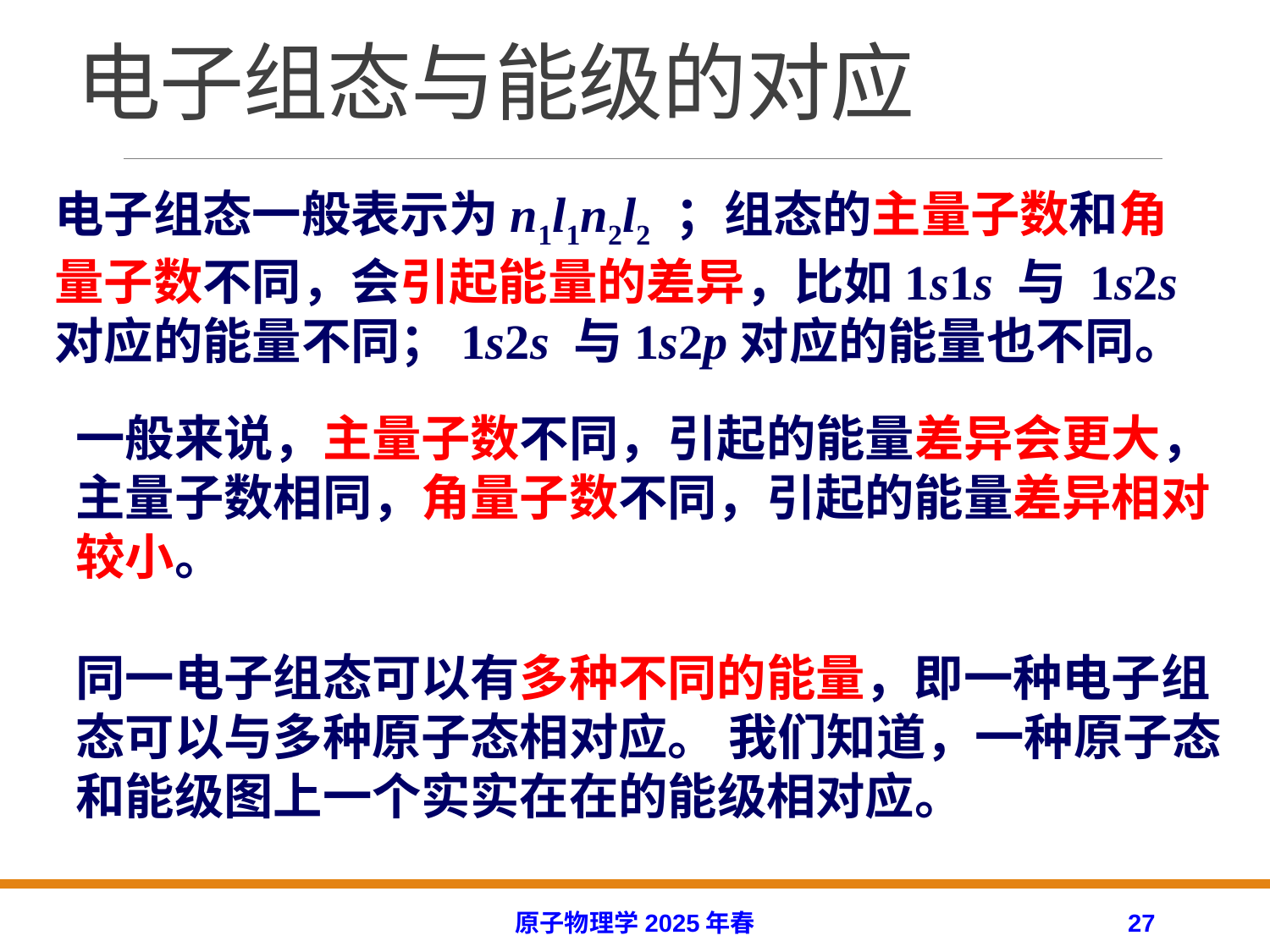

# 电子组态与能级的对应
电子组态一般表示为n1l1n2l2 ；组态的主量子数和角量子数不同，会引起能量的差异，比如1s1s 与 1s2s对应的能量不同；1s2s 与1s2p对应的能量也不同。
一般来说，主量子数不同，引起的能量差异会更大，主量子数相同，角量子数不同，引起的能量差异相对较小。
同一电子组态可以有多种不同的能量，即一种电子组态可以与多种原子态相对应。 我们知道，一种原子态和能级图上一个实实在在的能级相对应。
原子物理学2025年春
27